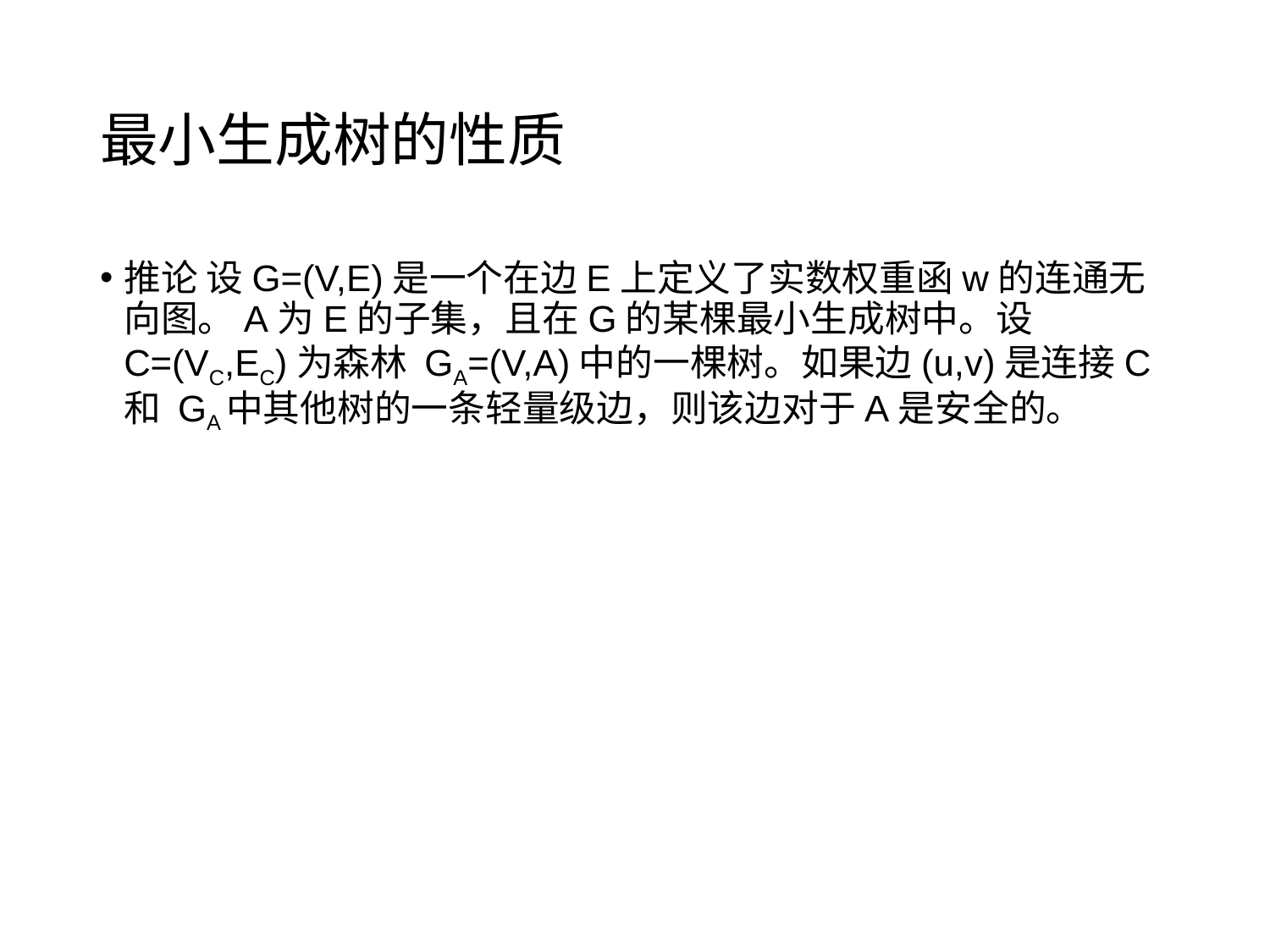

# 最小生成树的性质
推论 设G=(V,E)是一个在边E上定义了实数权重函w的连通无向图。A为E的子集，且在G的某棵最小生成树中。设 C=(VC,EC)为森林 GA=(V,A)中的一棵树。如果边(u,v)是连接C 和 GA中其他树的一条轻量级边，则该边对于A是安全的。